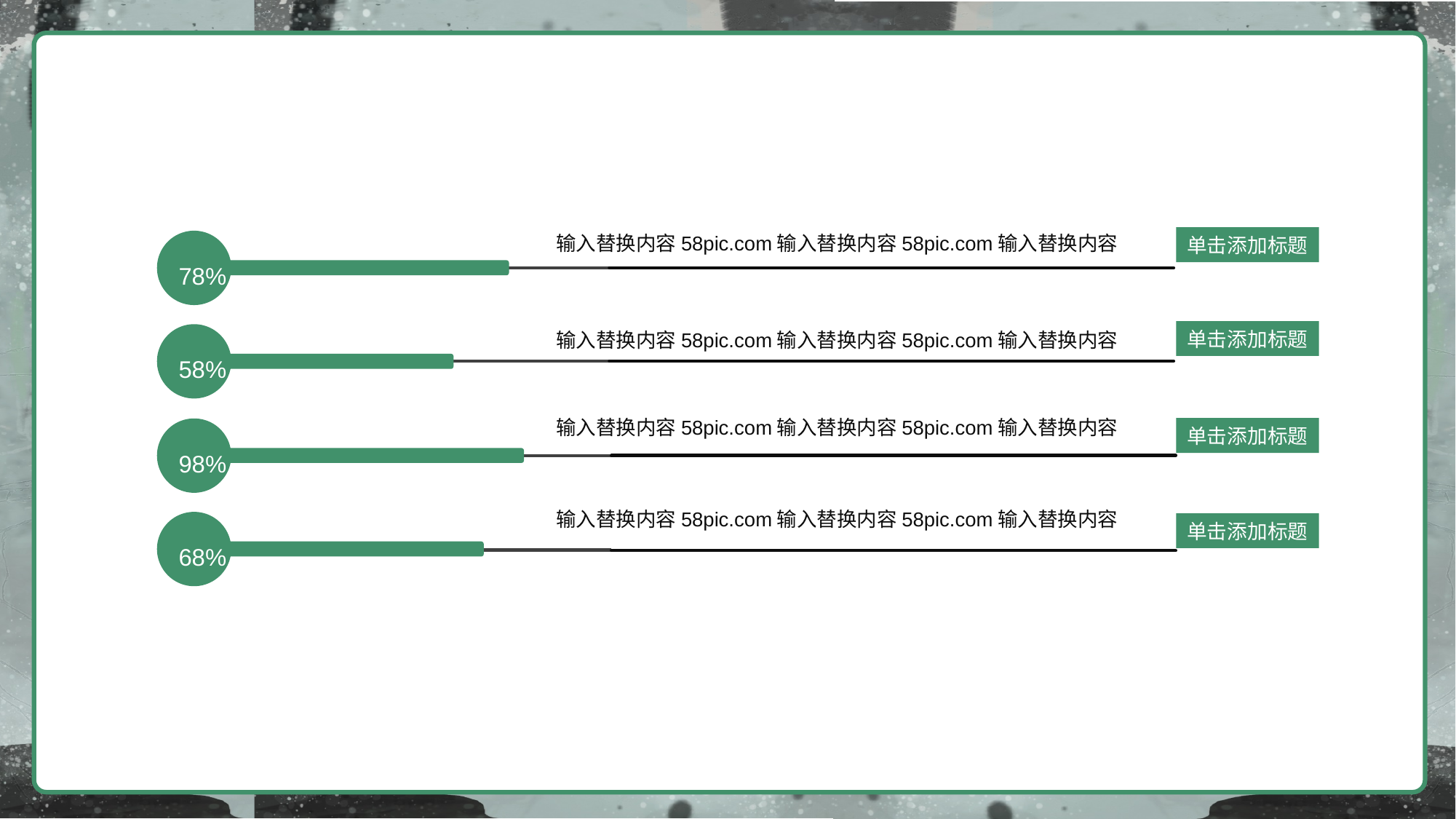

输入替换内容58pic.com输入替换内容58pic.com输入替换内容
单击添加标题

78%

58%

98%

68%
输入替换内容58pic.com输入替换内容58pic.com输入替换内容
单击添加标题
输入替换内容58pic.com输入替换内容58pic.com输入替换内容
单击添加标题
输入替换内容58pic.com输入替换内容58pic.com输入替换内容
单击添加标题